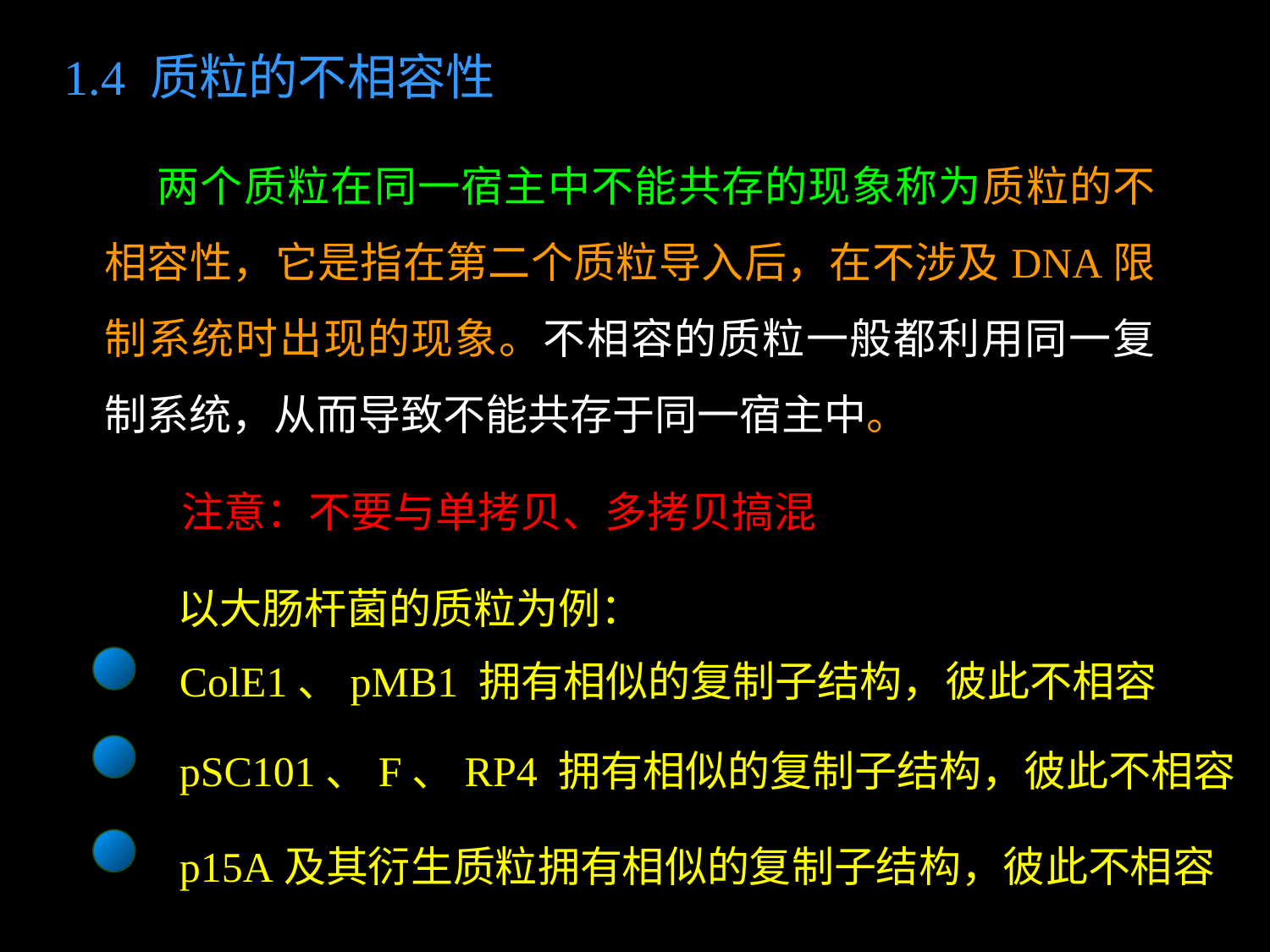

1.4 质粒的不相容性
    两个质粒在同一宿主中不能共存的现象称为质粒的不相容性，它是指在第二个质粒导入后，在不涉及DNA限制系统时出现的现象。不相容的质粒一般都利用同一复制系统，从而导致不能共存于同一宿主中。
       注意：不要与单拷贝、多拷贝搞混
以大肠杆菌的质粒为例：
ColE1、pMB1 拥有相似的复制子结构，彼此不相容

pSC101、F、RP4 拥有相似的复制子结构，彼此不相容

p15A及其衍生质粒拥有相似的复制子结构，彼此不相容